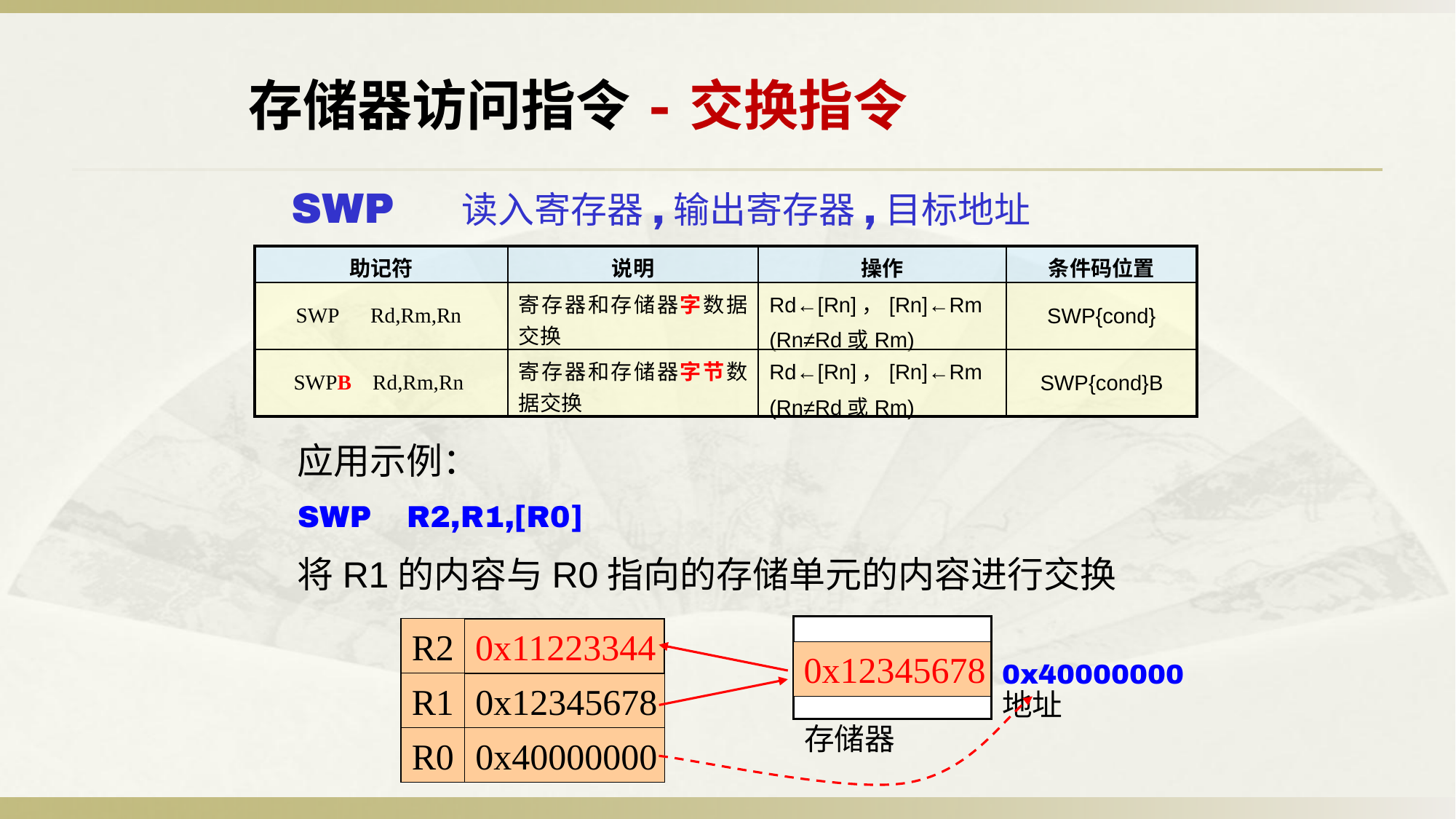

存储器访问指令-交换指令

SWP    读入寄存器,输出寄存器,目标地址
| 助记符 | 说明 | 操作 | 条件码位置 |
| --- | --- | --- | --- |
| SWP Rd,Rm,Rn | 寄存器和存储器字数据交换 | Rd←[Rn]，[Rn]←Rm (Rn≠Rd或Rm) | SWP{cond} |
| SWPB Rd,Rm,Rn | 寄存器和存储器字节数据交换 | Rd←[Rn]，[Rn]←Rm (Rn≠Rd或Rm) | SWP{cond}B |
应用示例：
SWP	R2,R1,[R0]
将R1的内容与R0指向的存储单元的内容进行交换

R2
0x??
0x11223344
0x40000000
R1
0x12345678
地址
存储器
R0
0x40000000
0x11223344
0x12345678